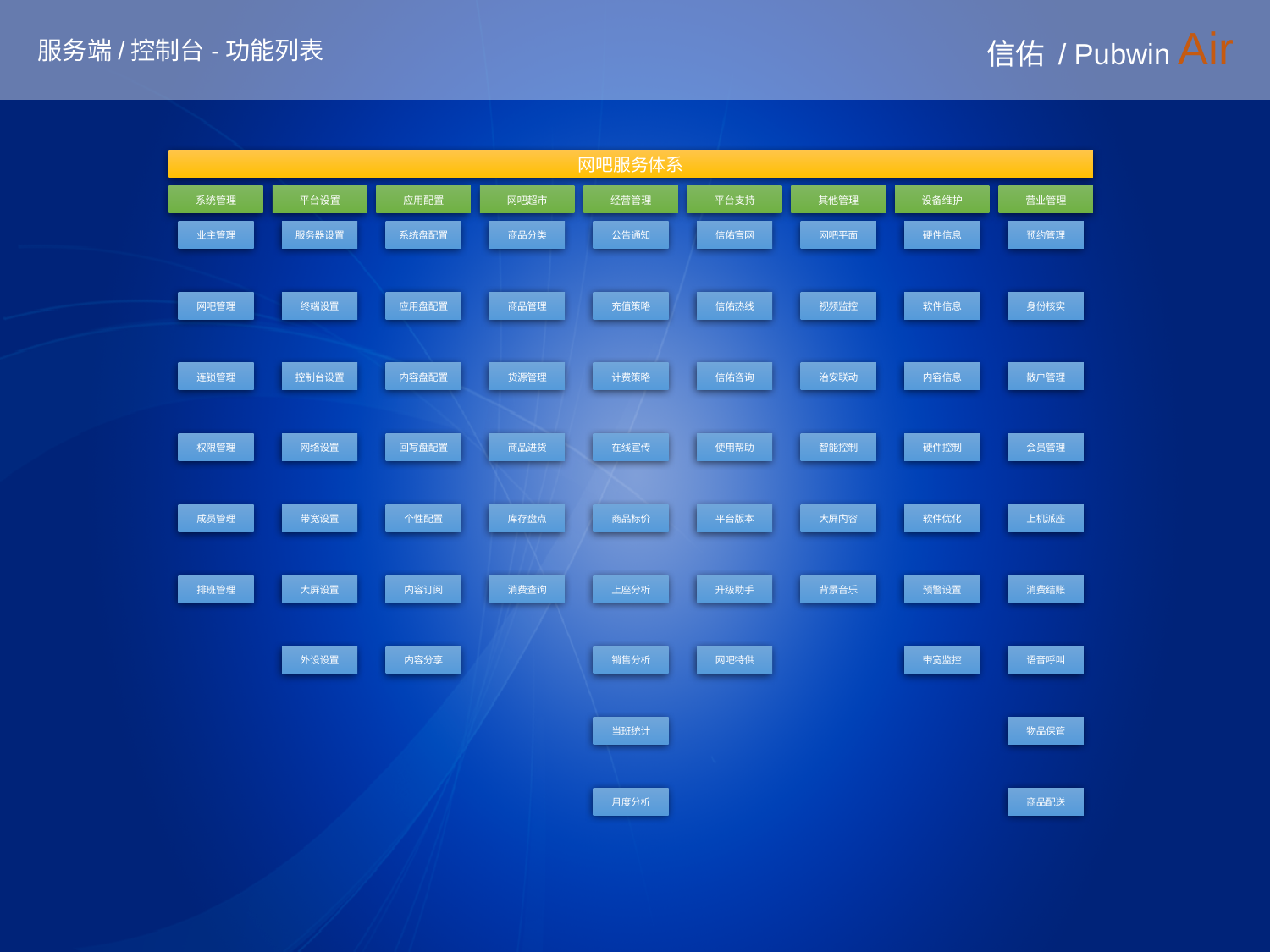

# 信佑 / Pubwin Air
服务端/控制台-功能列表
网吧服务体系
业主管理
网吧管理
连锁管理
权限管理
成员管理
排班管理
系统管理
平台设置
服务器设置
终端设置
控制台设置
网络设置
带宽设置
大屏设置
外设设置
应用配置
系统盘配置
应用盘配置
回写盘配置
内容盘配置
个性配置
内容订阅
内容分享
营业管理
网吧超市
商品分类
经营管理
公告通知
充值策略
在线宣传
商品标价
上座分析
销售分析
当班统计
月度分析
平台支持
信佑官网
信佑热线
信佑咨询
使用帮助
平台版本
升级助手
其他管理
网吧平面
视频监控
治安联动
智能控制
大屏内容
背景音乐
设备维护
硬件信息
软件信息
内容信息
硬件控制
软件优化
预警设置
带宽监控
上机派座
消费结账
语音呼叫
物品保管
库存盘点
商品进货
商品管理
货源管理
消费查询
散户管理
计费策略
身份核实
预约管理
会员管理
商品配送
网吧特供